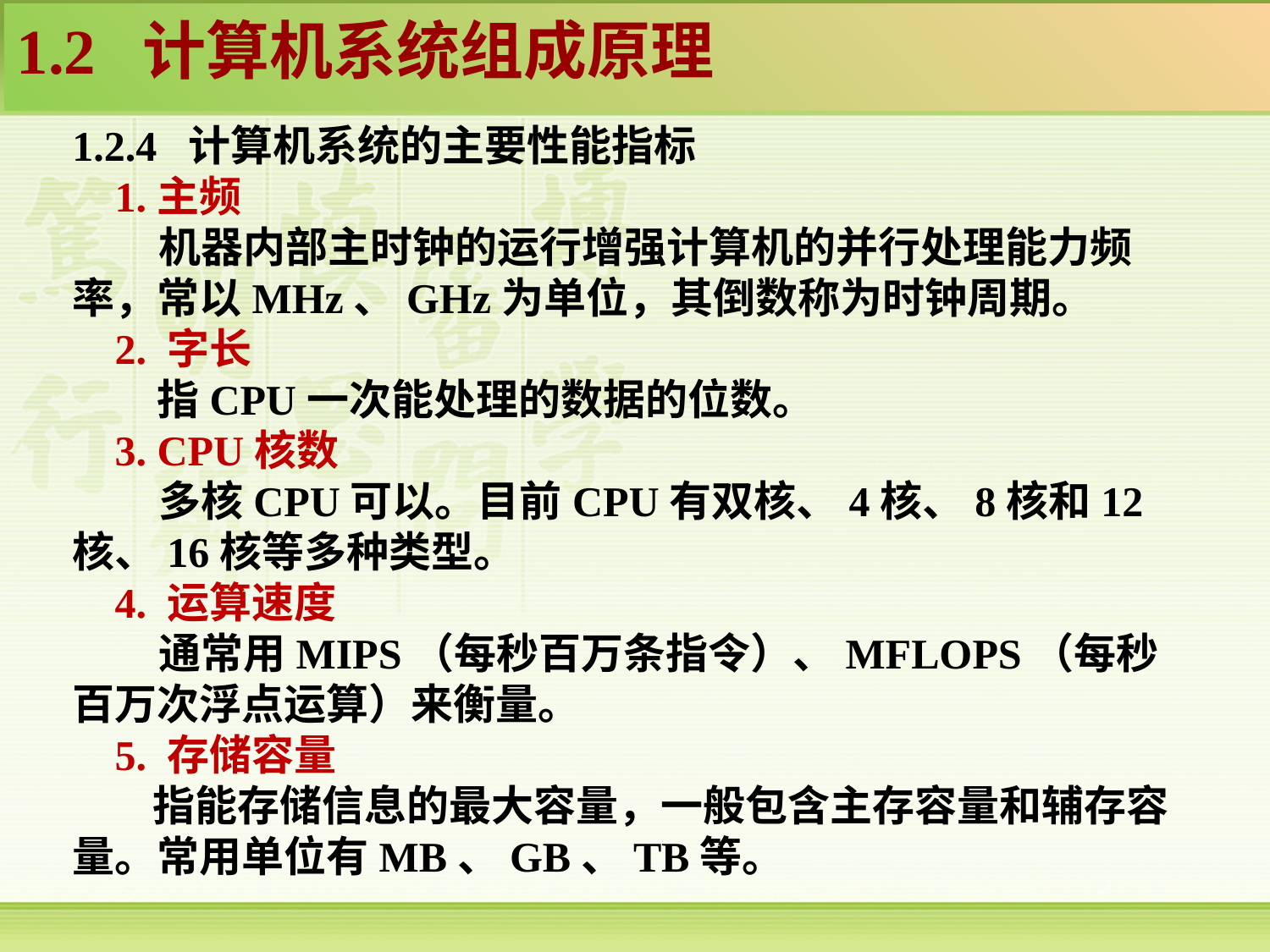

1.2  计算机系统组成原理
1.2.4  计算机系统的主要性能指标
    1.主频
        机器内部主时钟的运行增强计算机的并行处理能力频率，常以MHz、GHz为单位，其倒数称为时钟周期。
    2. 字长
　　指CPU一次能处理的数据的位数。
    3. CPU核数
        多核CPU可以。目前CPU有双核、4核、8核和12核、16核等多种类型。
    4. 运算速度
        通常用MIPS（每秒百万条指令）、MFLOPS（每秒百万次浮点运算）来衡量。
    5. 存储容量
　    指能存储信息的最大容量，一般包含主存容量和辅存容量。常用单位有MB、GB、TB等。

26